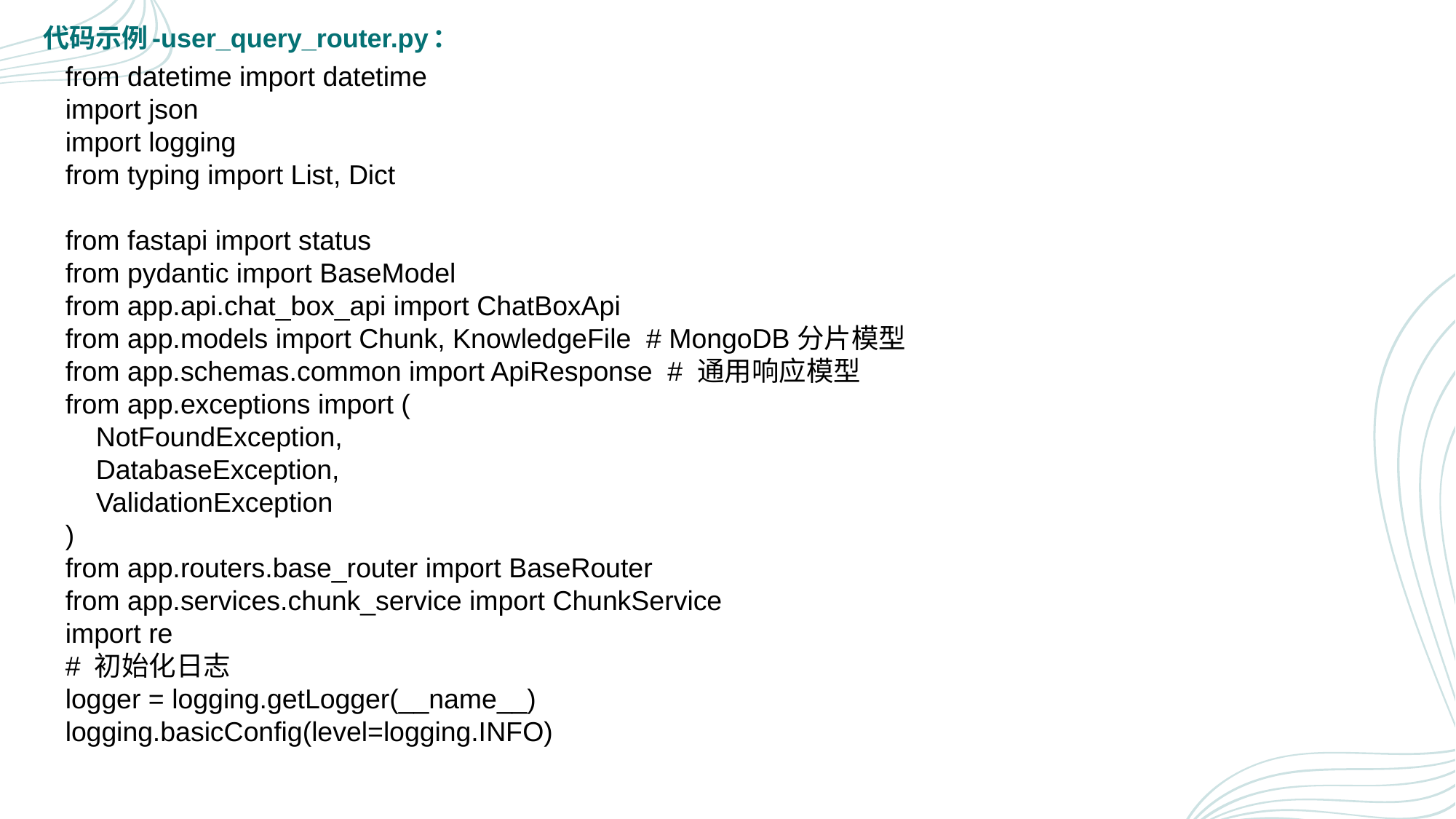

代码示例-user_query_router.py：
from datetime import datetime
import json
import logging
from typing import List, Dict

from fastapi import status
from pydantic import BaseModel
from app.api.chat_box_api import ChatBoxApi
from app.models import Chunk, KnowledgeFile  # MongoDB分片模型
from app.schemas.common import ApiResponse  # 通用响应模型
from app.exceptions import (
    NotFoundException,
    DatabaseException,
    ValidationException
)
from app.routers.base_router import BaseRouter
from app.services.chunk_service import ChunkService
import re
# 初始化日志
logger = logging.getLogger(__name__)
logging.basicConfig(level=logging.INFO)